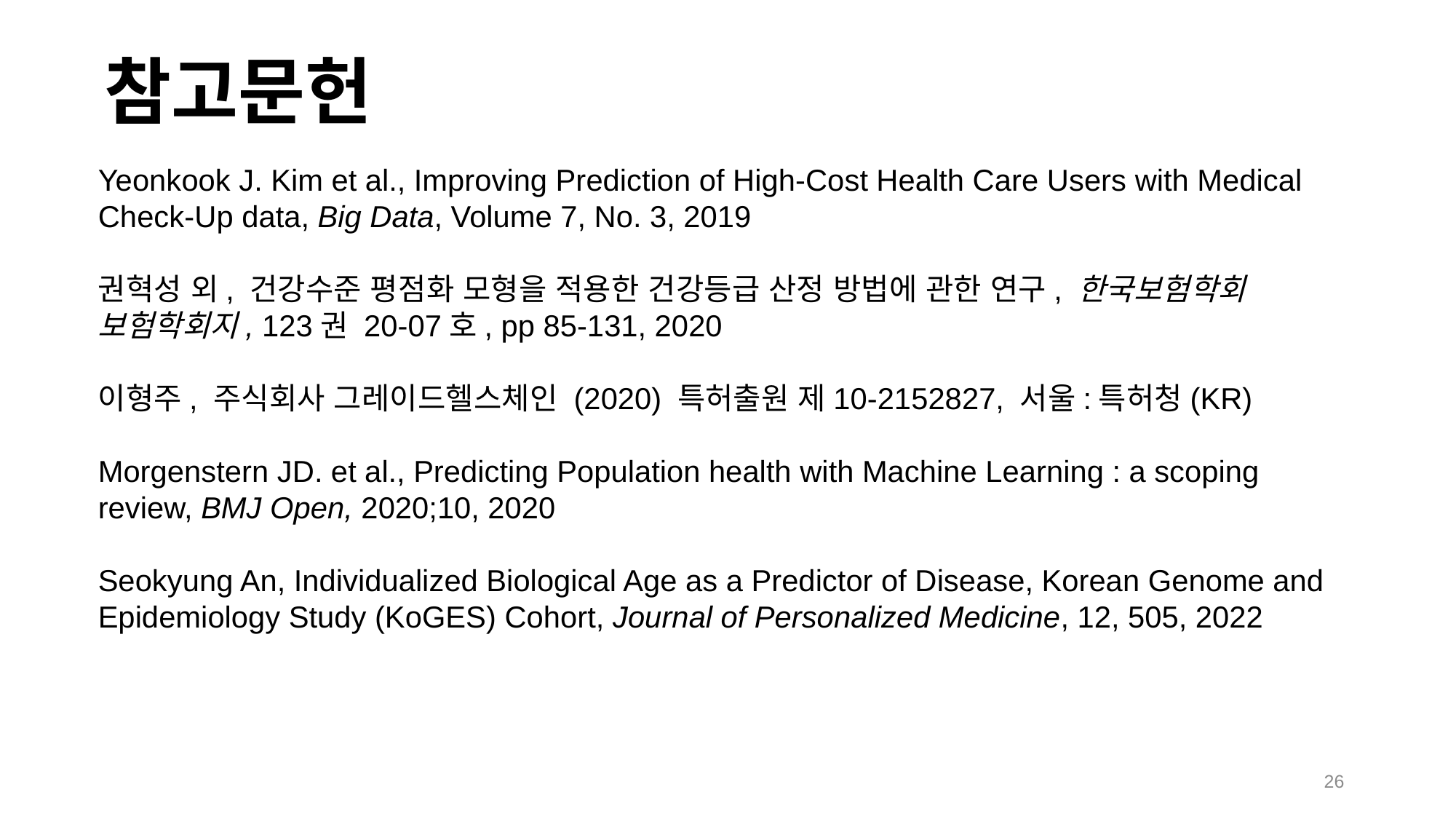

참고문헌
Yeonkook J. Kim et al., Improving Prediction of High-Cost Health Care Users with Medical
Check-Up data, Big Data, Volume 7, No. 3, 2019

권혁성 외, 건강수준 평점화 모형을 적용한 건강등급 산정 방법에 관한 연구, 한국보험학회
보험학회지, 123권 20-07호, pp 85-131, 2020

이형주, 주식회사 그레이드헬스체인 (2020) 특허출원 제10-2152827, 서울:특허청(KR)

Morgenstern JD. et al., Predicting Population health with Machine Learning : a scoping
review, BMJ Open, 2020;10, 2020

Seokyung An, Individualized Biological Age as a Predictor of Disease, Korean Genome and
Epidemiology Study (KoGES) Cohort, Journal of Personalized Medicine, 12, 505, 2022
26